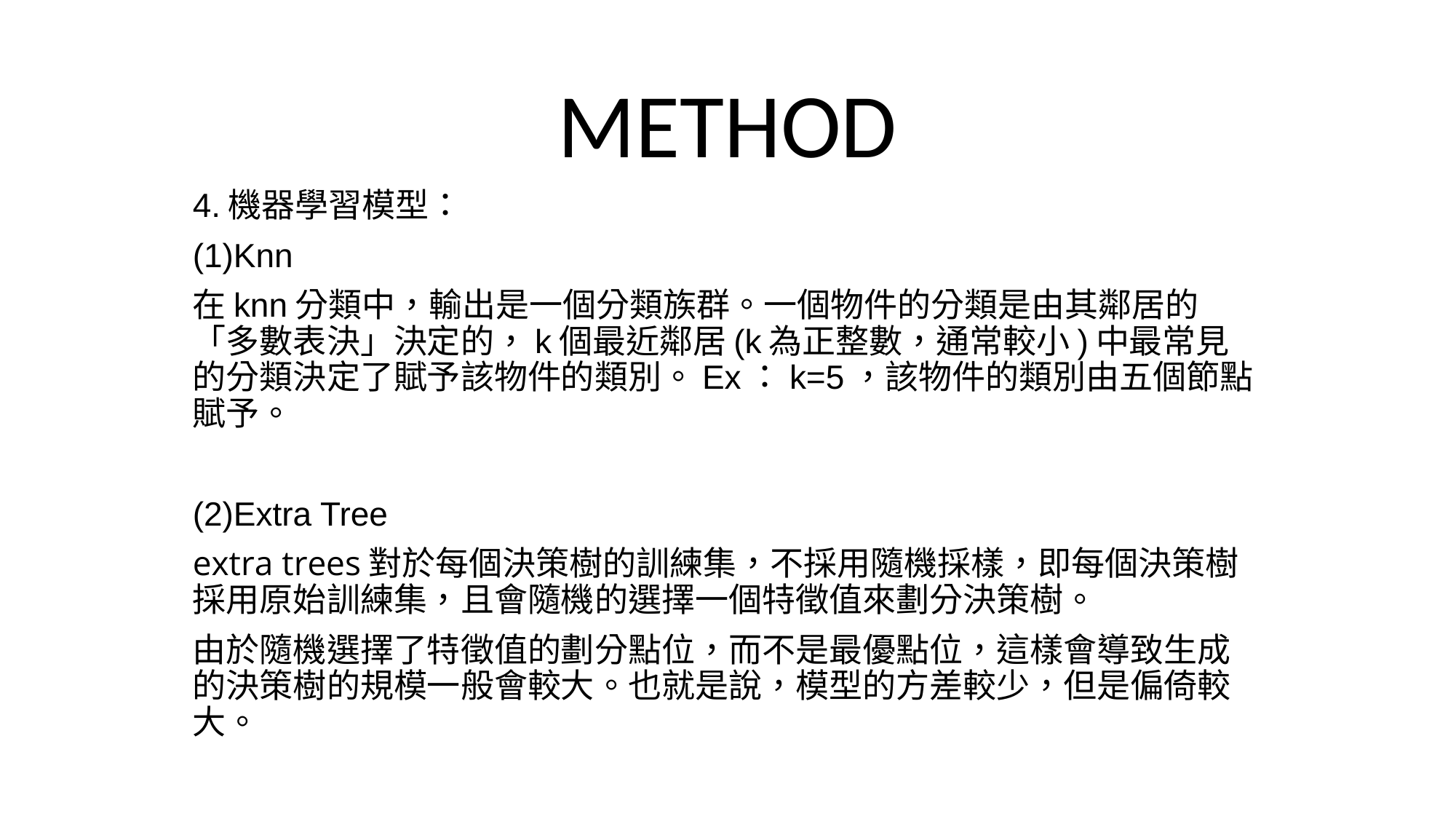

# METHOD
4.機器學習模型：
(1)Knn
在knn分類中，輸出是一個分類族群。一個物件的分類是由其鄰居的「多數表決」決定的，k個最近鄰居(k為正整數，通常較小)中最常見的分類決定了賦予該物件的類別。Ex：k=5，該物件的類別由五個節點賦予。

(2)Extra Tree
extra trees對於每個決策樹的訓練集，不採用隨機採樣，即每個決策樹採用原始訓練集，且會隨機的選擇一個特徵值來劃分決策樹。
由於隨機選擇了特徵值的劃分點位，而不是最優點位，這樣會導致生成的決策樹的規模一般會較大。也就是說，模型的方差較少，但是偏倚較大。